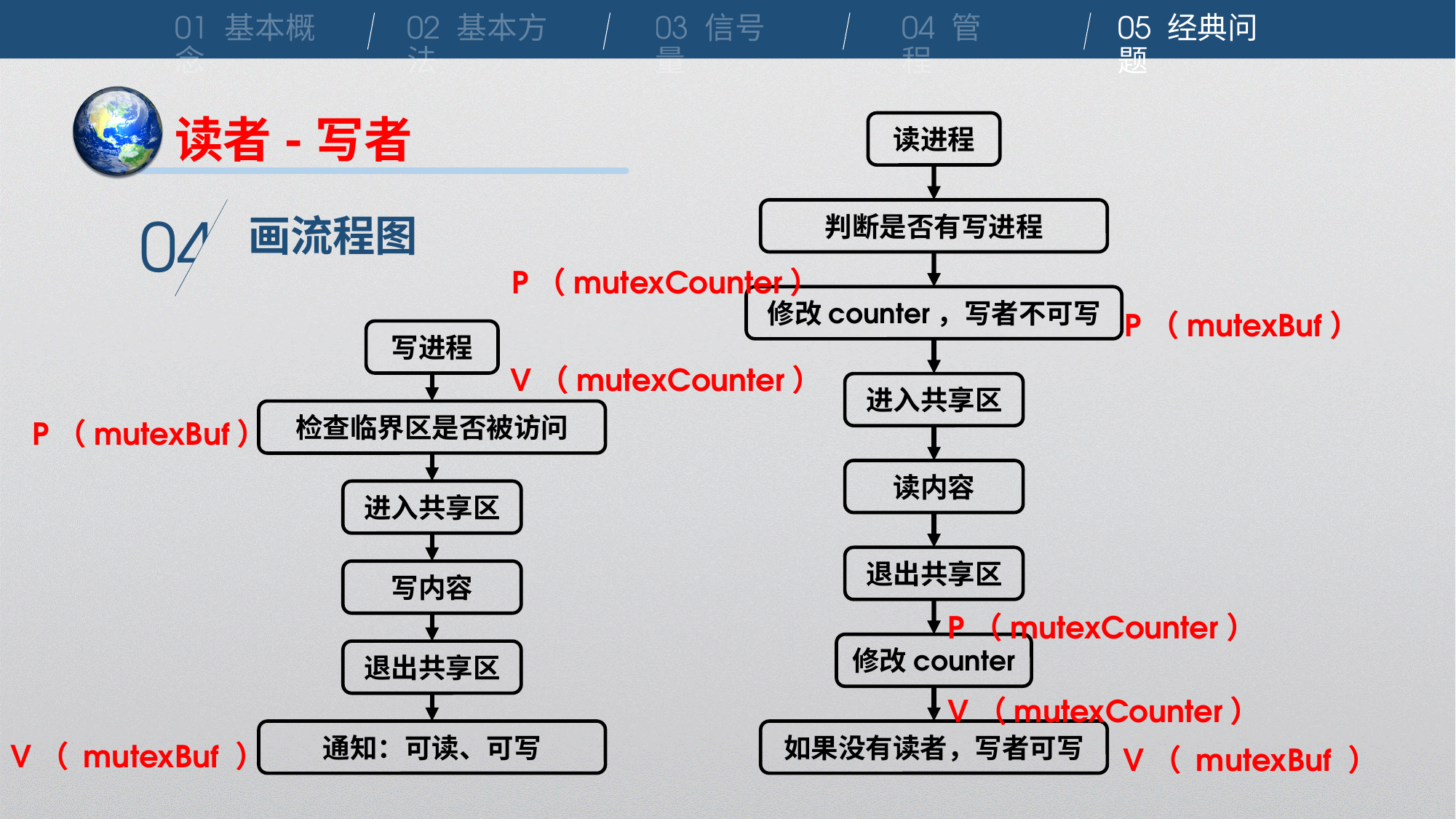

01 基本概念
02 基本方法
03 信号量
04 管程
05 经典问题
读者-写者
读进程
画流程图

04
判断是否有写进程
P（mutexCounter）
P（mutexBuf）
修改counter，写者不可写
写进程
检查临界区是否被访问
进入共享区
写内容
退出共享区
通知：可读、可写
V（mutexCounter）
进入共享区
P（mutexBuf）
读内容
退出共享区
P（mutexCounter）
修改counter
V（mutexCounter）
V（ mutexBuf ）
V（ mutexBuf ）
如果没有读者，写者可写